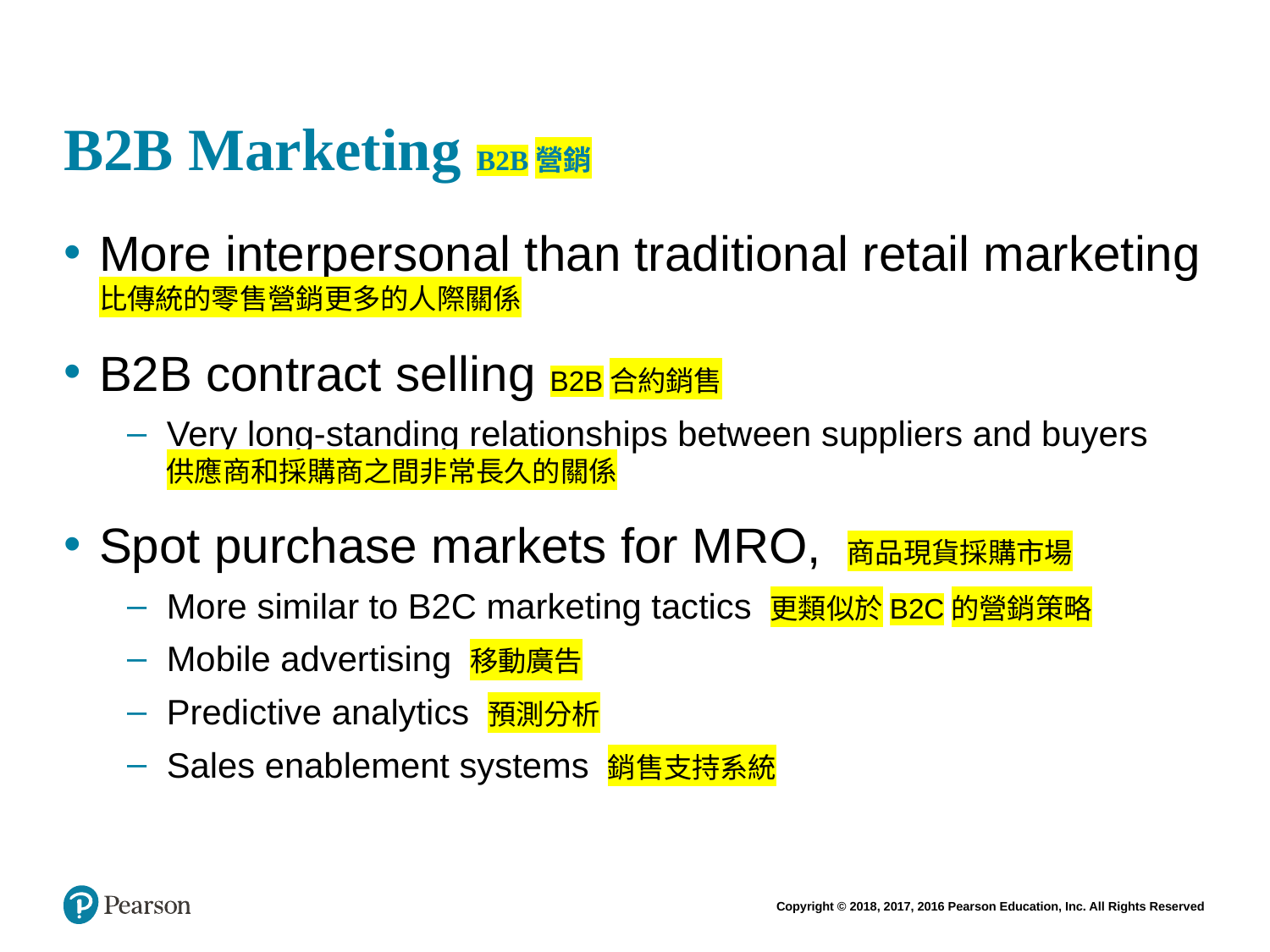

# B2B Marketing B2B營銷
More interpersonal than traditional retail marketing比傳統的零售營銷更多的人際關係
B2B contract selling B2B合約銷售
Very long-standing relationships between suppliers and buyers
供應商和採購商之間非常長久的關係
Spot purchase markets for MRO, 商品現貨採購市場
More similar to B2C marketing tactics 更類似於B2C的營銷策略
Mobile advertising 移動廣告
Predictive analytics 預測分析
Sales enablement systems 銷售支持系統